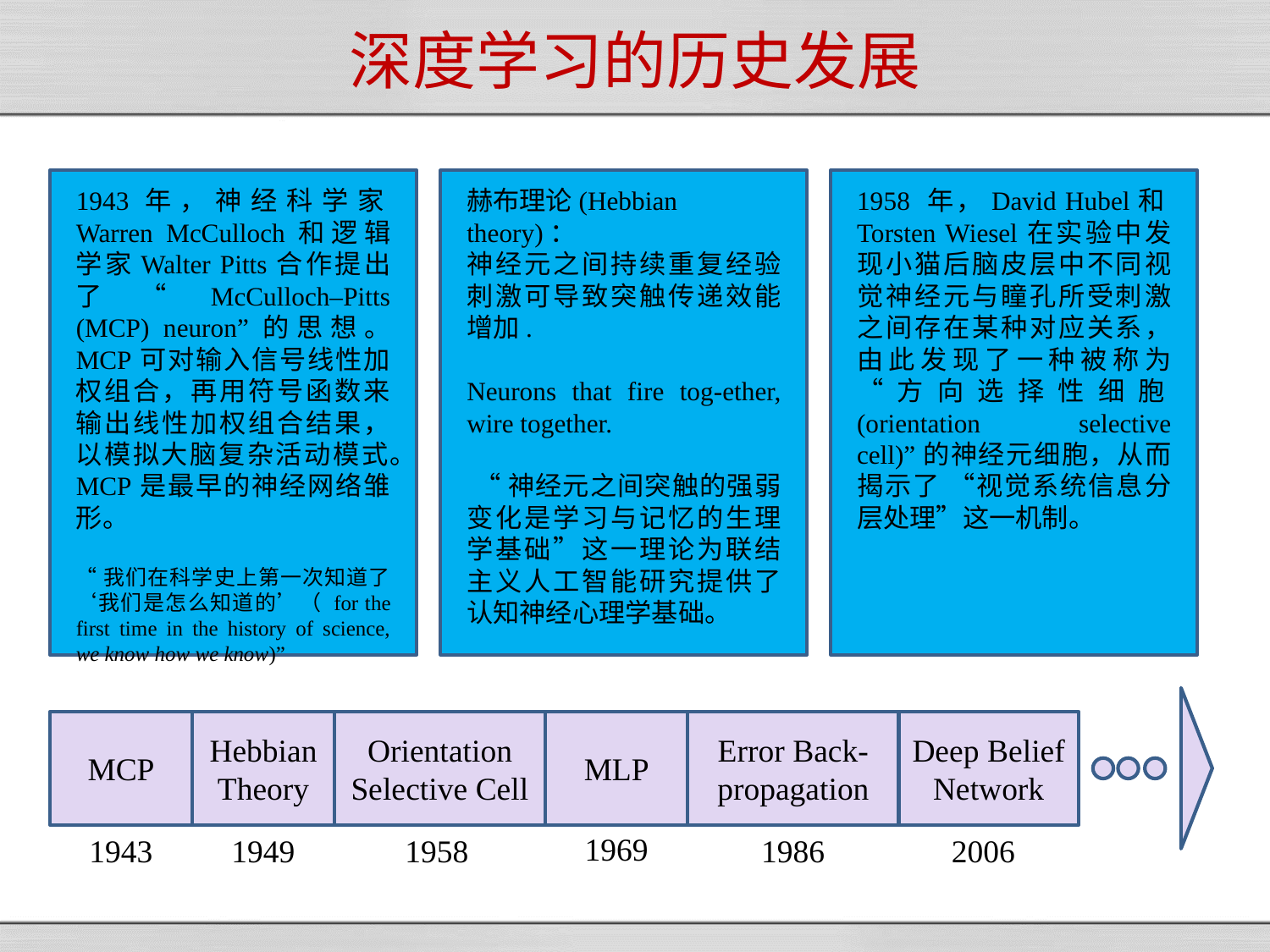

# 深度学习的历史发展

赫布理论(Hebbian theory)：
神经元之间持续重复经验刺激可导致突触传递效能增加.

Neurons that fire tog-ether, wire together.

 “神经元之间突触的强弱变化是学习与记忆的生理学基础”这一理论为联结主义人工智能研究提供了认知神经心理学基础。

1958 年，David Hubel和Torsten Wiesel在实验中发现小猫后脑皮层中不同视觉神经元与瞳孔所受刺激之间存在某种对应关系，由此发现了一种被称为“方向选择性细胞(orientation selective cell)”的神经元细胞，从而揭示了 “视觉系统信息分层处理”这一机制。

1943年，神经科学家Warren McCulloch和逻辑学家Walter Pitts合作提出了“McCulloch–Pitts (MCP) neuron”的思想。 MCP可对输入信号线性加权组合，再用符号函数来输出线性加权组合结果，以模拟大脑复杂活动模式。MCP是最早的神经网络雏形。

“我们在科学史上第一次知道了‘我们是怎么知道的’（ for the first time in the history of science, we know how we know)”
Deep Belief Network
MLP
Error Back-propagation
MCP
Hebbian Theory
Orientation Selective Cell

1969
1943
1949
1958
1986
2006